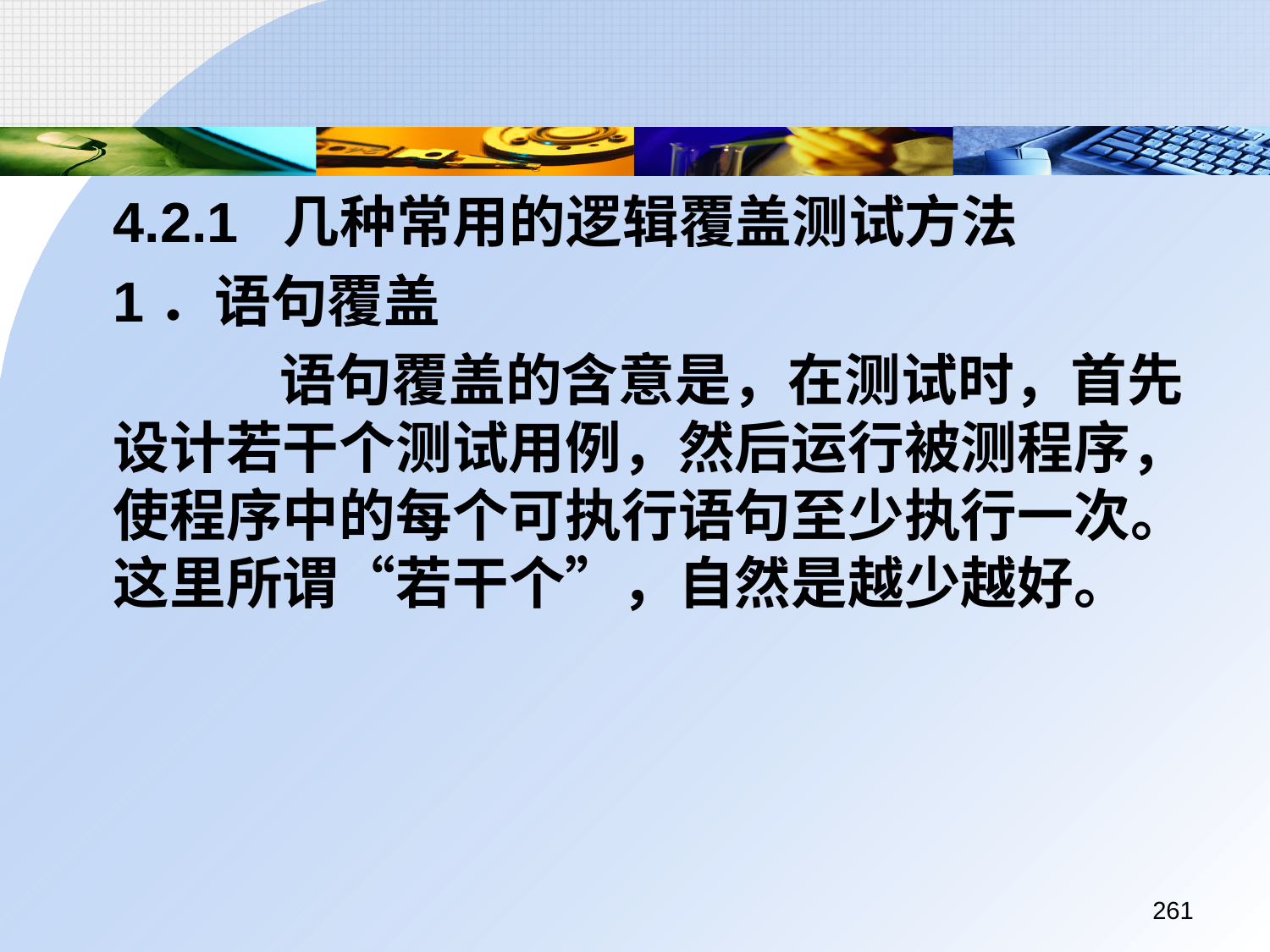

4.2.1  几种常用的逻辑覆盖测试方法
	1．语句覆盖
		  语句覆盖的含意是，在测试时，首先设计若干个测试用例，然后运行被测程序，使程序中的每个可执行语句至少执行一次。这里所谓“若干个”，自然是越少越好。

261